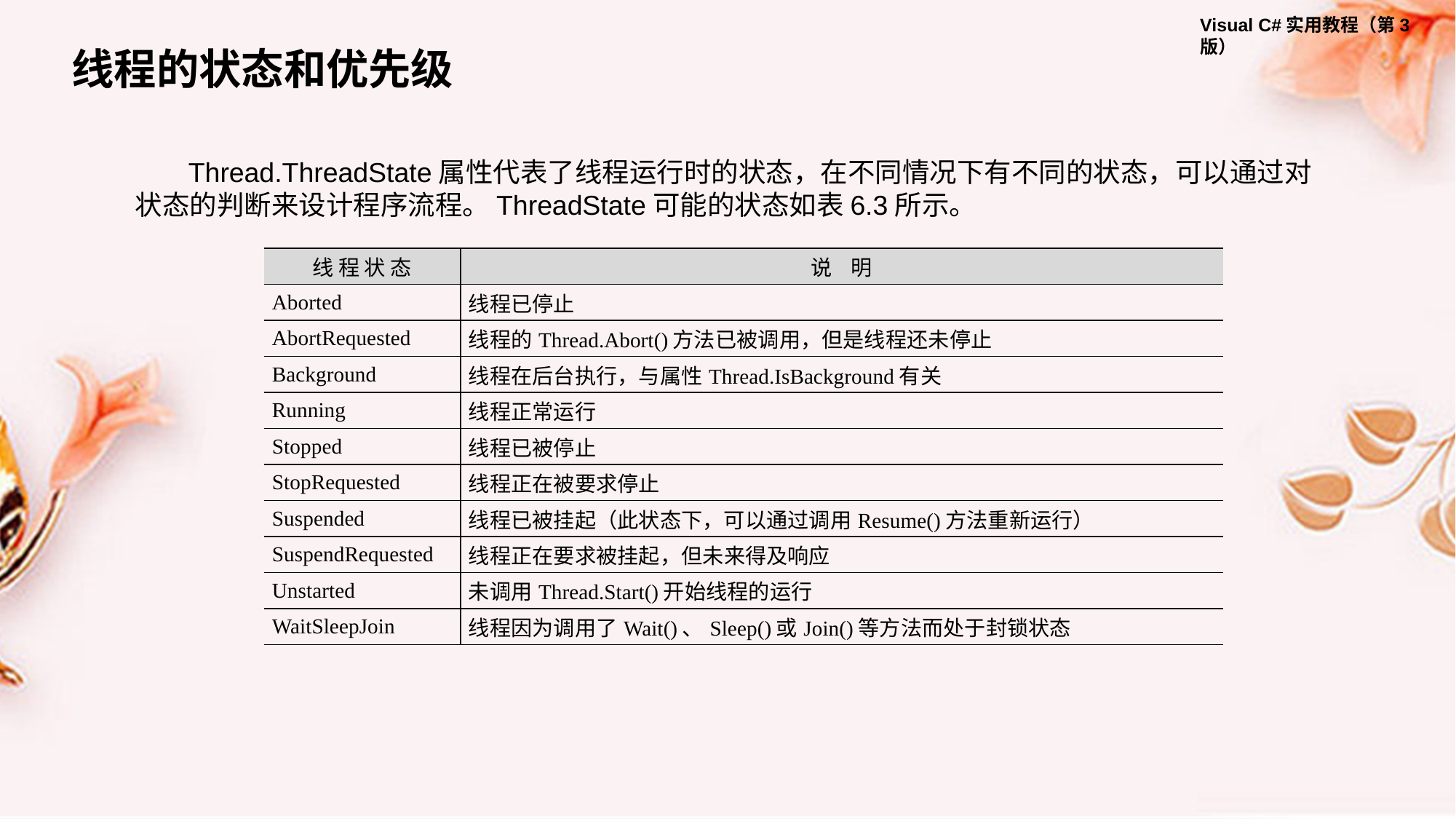

线程的状态和优先级
Thread.ThreadState属性代表了线程运行时的状态，在不同情况下有不同的状态，可以通过对状态的判断来设计程序流程。ThreadState可能的状态如表6.3所示。
| 线 程 状 态 | 说 明 |
| --- | --- |
| Aborted | 线程已停止 |
| AbortRequested | 线程的Thread.Abort()方法已被调用，但是线程还未停止 |
| Background | 线程在后台执行，与属性Thread.IsBackground有关 |
| Running | 线程正常运行 |
| Stopped | 线程已被停止 |
| StopRequested | 线程正在被要求停止 |
| Suspended | 线程已被挂起（此状态下，可以通过调用Resume()方法重新运行） |
| SuspendRequested | 线程正在要求被挂起，但未来得及响应 |
| Unstarted | 未调用Thread.Start()开始线程的运行 |
| WaitSleepJoin | 线程因为调用了Wait()、Sleep()或Join()等方法而处于封锁状态 |